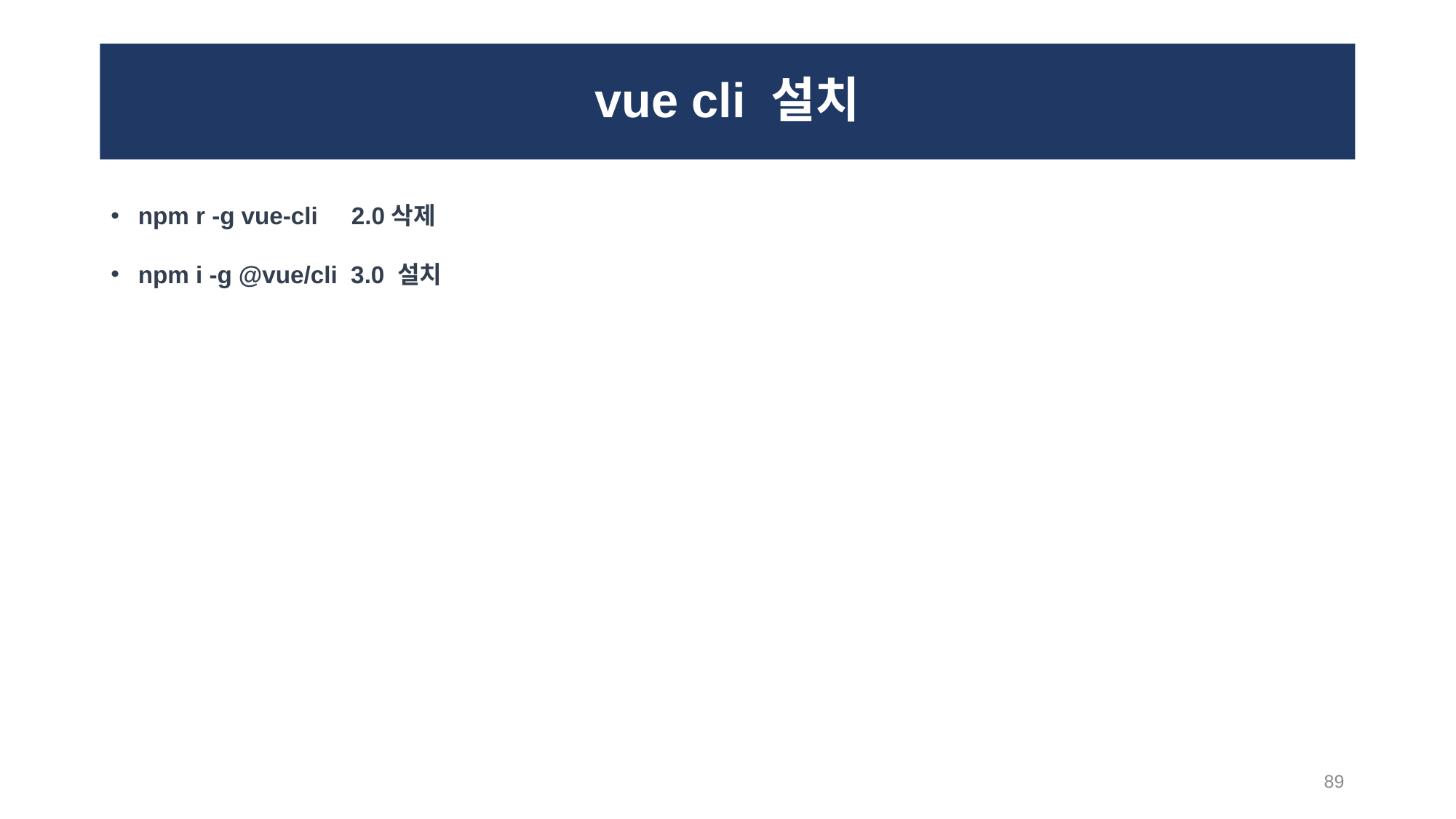

# vue cli 설치
npm r -g vue-cli     2.0삭제
npm i -g @vue/cli  3.0 설치
89